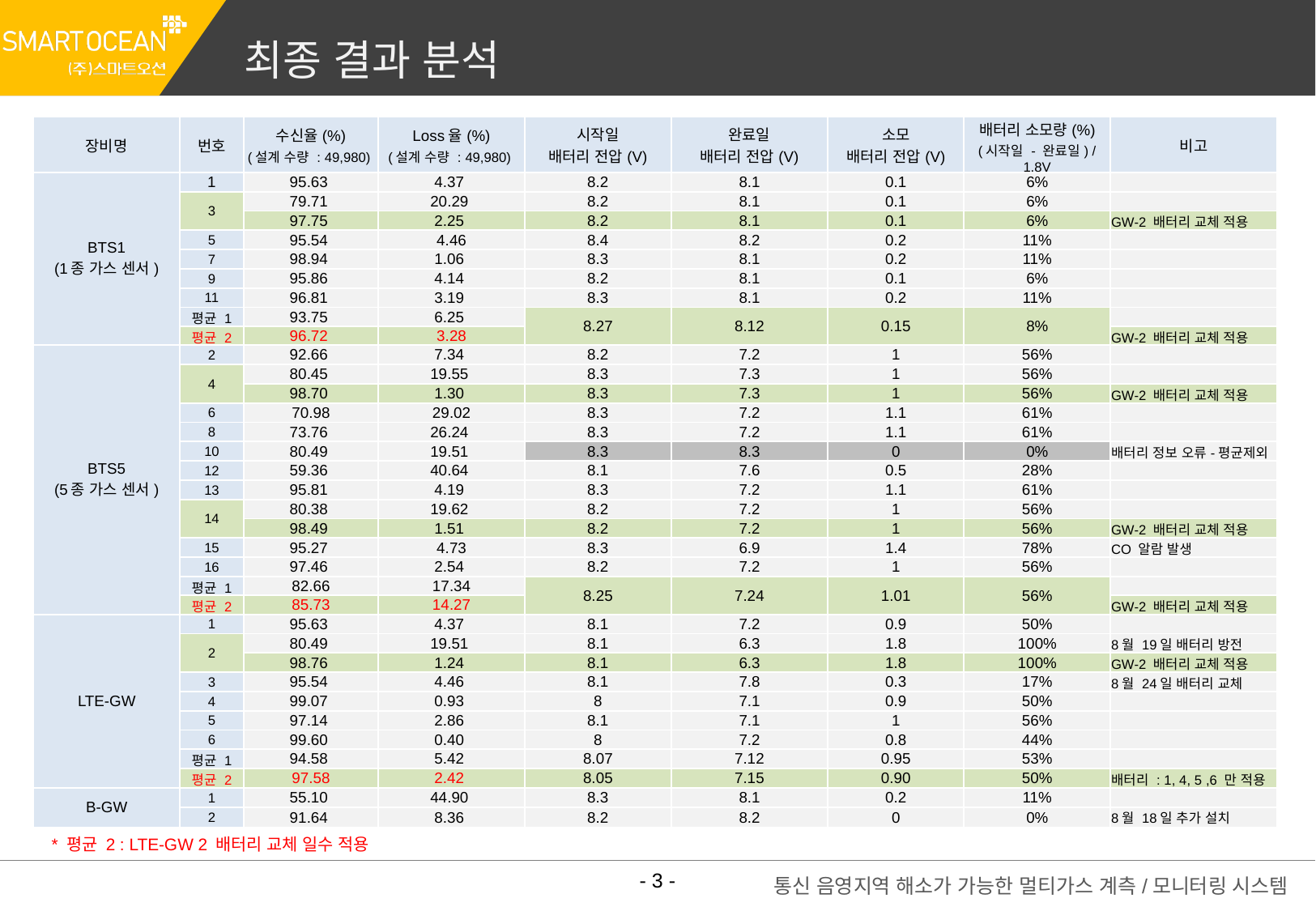

최종 결과 분석
| 장비명 | 번호 | 수신율(%) (설계 수량 : 49,980) | Loss율(%) (설계 수량 : 49,980) | 시작일 배터리 전압(V) | 완료일 배터리 전압(V) | 소모 배터리 전압(V) | 배터리 소모량(%) (시작일 - 완료일) / 1.8V | 비고 |
| --- | --- | --- | --- | --- | --- | --- | --- | --- |
| BTS1 (1종 가스 센서) | 1 | 95.63 | 4.37 | 8.2 | 8.1 | 0.1 | 6% |  |
|  | 3 | 79.71 | 20.29 | 8.2 | 8.1 | 0.1 | 6% |  |
|  | 3 | 97.75 | 2.25 | 8.2 | 8.1 | 0.1 | 6% | GW-2 배터리 교체 적용 |
|  | 5 | 95.54 | 4.46 | 8.4 | 8.2 | 0.2 | 11% |  |
|  | 7 | 98.94 | 1.06 | 8.3 | 8.1 | 0.2 | 11% |  |
|  | 9 | 95.86 | 4.14 | 8.2 | 8.1 | 0.1 | 6% |  |
|  | 11 | 96.81 | 3.19 | 8.3 | 8.1 | 0.2 | 11% |  |
|  | 평균 1 | 93.75 | 6.25 | 8.27 | 8.12 | 0.15 | 8% |  |
|  | 평균 2 | 96.72 | 3.28 |  |  |  |  | GW-2 배터리 교체 적용 |
| BTS5 (5종 가스 센서) | 2 | 92.66 | 7.34 | 8.2 | 7.2 | 1 | 56% |  |
|  | 4 | 80.45 | 19.55 | 8.3 | 7.3 | 1 | 56% |  |
|  | 4 | 98.70 | 1.30 | 8.3 | 7.3 | 1 | 56% | GW-2 배터리 교체 적용 |
|  | 6 | 70.98 | 29.02 | 8.3 | 7.2 | 1.1 | 61% |  |
|  | 8 | 73.76 | 26.24 | 8.3 | 7.2 | 1.1 | 61% |  |
|  | 10 | 80.49 | 19.51 | 8.3 | 8.3 | 0 | 0% | 배터리 정보 오류-평균제외 |
|  | 12 | 59.36 | 40.64 | 8.1 | 7.6 | 0.5 | 28% |  |
|  | 13 | 95.81 | 4.19 | 8.3 | 7.2 | 1.1 | 61% |  |
|  | 14 | 80.38 | 19.62 | 8.2 | 7.2 | 1 | 56% |  |
|  | 14 | 98.49 | 1.51 | 8.2 | 7.2 | 1 | 56% | GW-2 배터리 교체 적용 |
|  | 15 | 95.27 | 4.73 | 8.3 | 6.9 | 1.4 | 78% | CO 알람 발생 |
|  | 16 | 97.46 | 2.54 | 8.2 | 7.2 | 1 | 56% |  |
|  | 평균 1 | 82.66 | 17.34 | 8.25 | 7.24 | 1.01 | 56% |  |
|  | 평균 2 | 85.73 | 14.27 |  |  |  |  | GW-2 배터리 교체 적용 |
| LTE-GW | 1 | 95.63 | 4.37 | 8.1 | 7.2 | 0.9 | 50% |  |
|  | 2 | 80.49 | 19.51 | 8.1 | 6.3 | 1.8 | 100% | 8월 19일 배터리 방전 |
|  | 2 | 98.76 | 1.24 | 8.1 | 6.3 | 1.8 | 100% | GW-2 배터리 교체 적용 |
|  | 3 | 95.54 | 4.46 | 8.1 | 7.8 | 0.3 | 17% | 8월 24일 배터리 교체 |
|  | 4 | 99.07 | 0.93 | 8 | 7.1 | 0.9 | 50% |  |
|  | 5 | 97.14 | 2.86 | 8.1 | 7.1 | 1 | 56% |  |
|  | 6 | 99.60 | 0.40 | 8 | 7.2 | 0.8 | 44% |  |
|  | 평균 1 | 94.58 | 5.42 | 8.07 | 7.12 | 0.95 | 53% |  |
|  | 평균 2 | 97.58 | 2.42 | 8.05 | 7.15 | 0.90 | 50% | 배터리 : 1, 4, 5 ,6 만 적용 |
| B-GW | 1 | 55.10 | 44.90 | 8.3 | 8.1 | 0.2 | 11% |  |
|  | 2 | 91.64 | 8.36 | 8.2 | 8.2 | 0 | 0% | 8월 18일 추가 설치 |
* 평균 2 : LTE-GW 2 배터리 교체 일수 적용